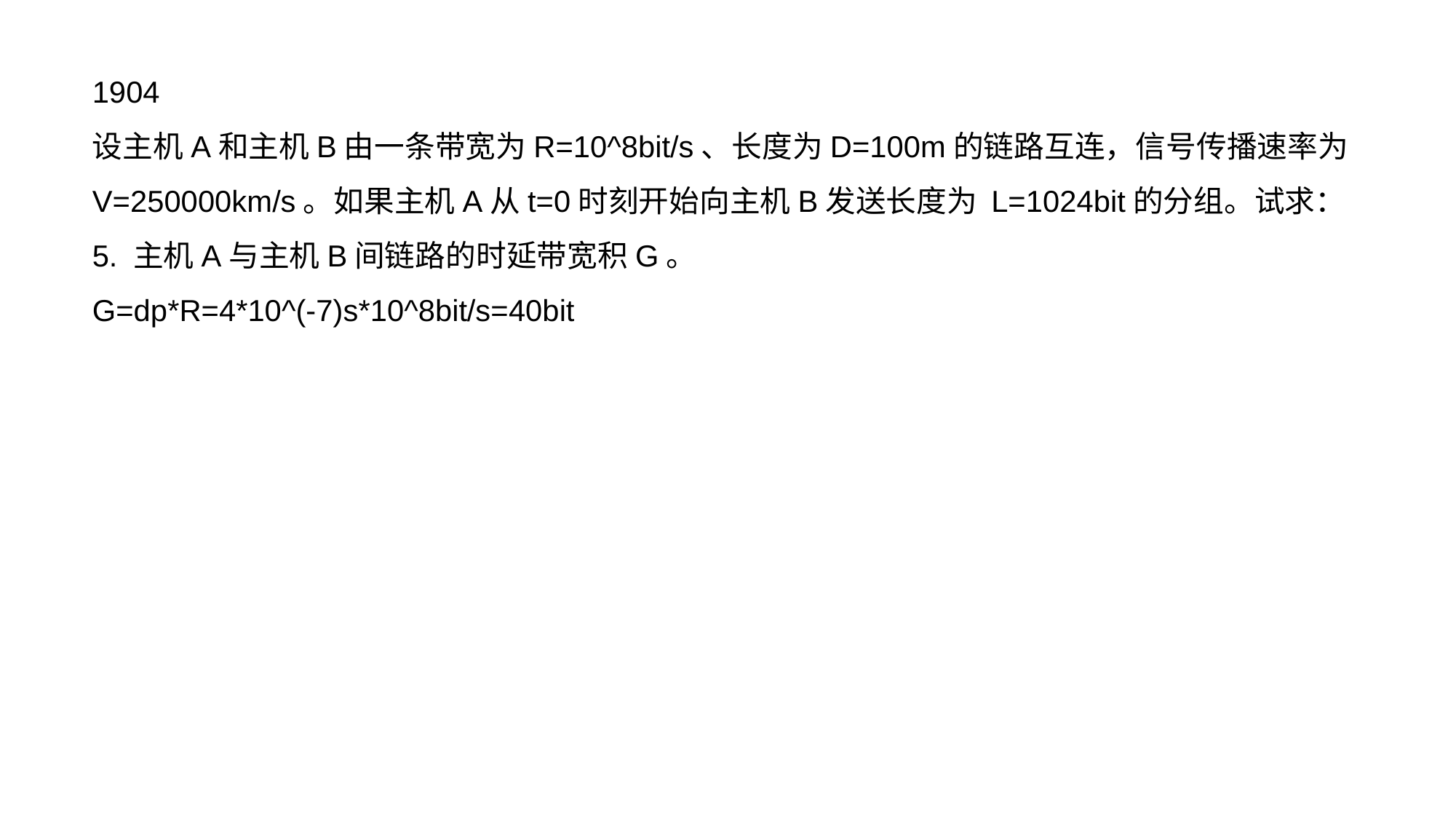

1904
设主机A和主机B由一条带宽为R=10^8bit/s、长度为D=100m的链路互连，信号传播速率为V=250000km/s。如果主机A从t=0时刻开始向主机B发送长度为 L=1024bit的分组。试求：
5. 主机A与主机B间链路的时延带宽积G。
G=dp*R=4*10^(-7)s*10^8bit/s=40bit